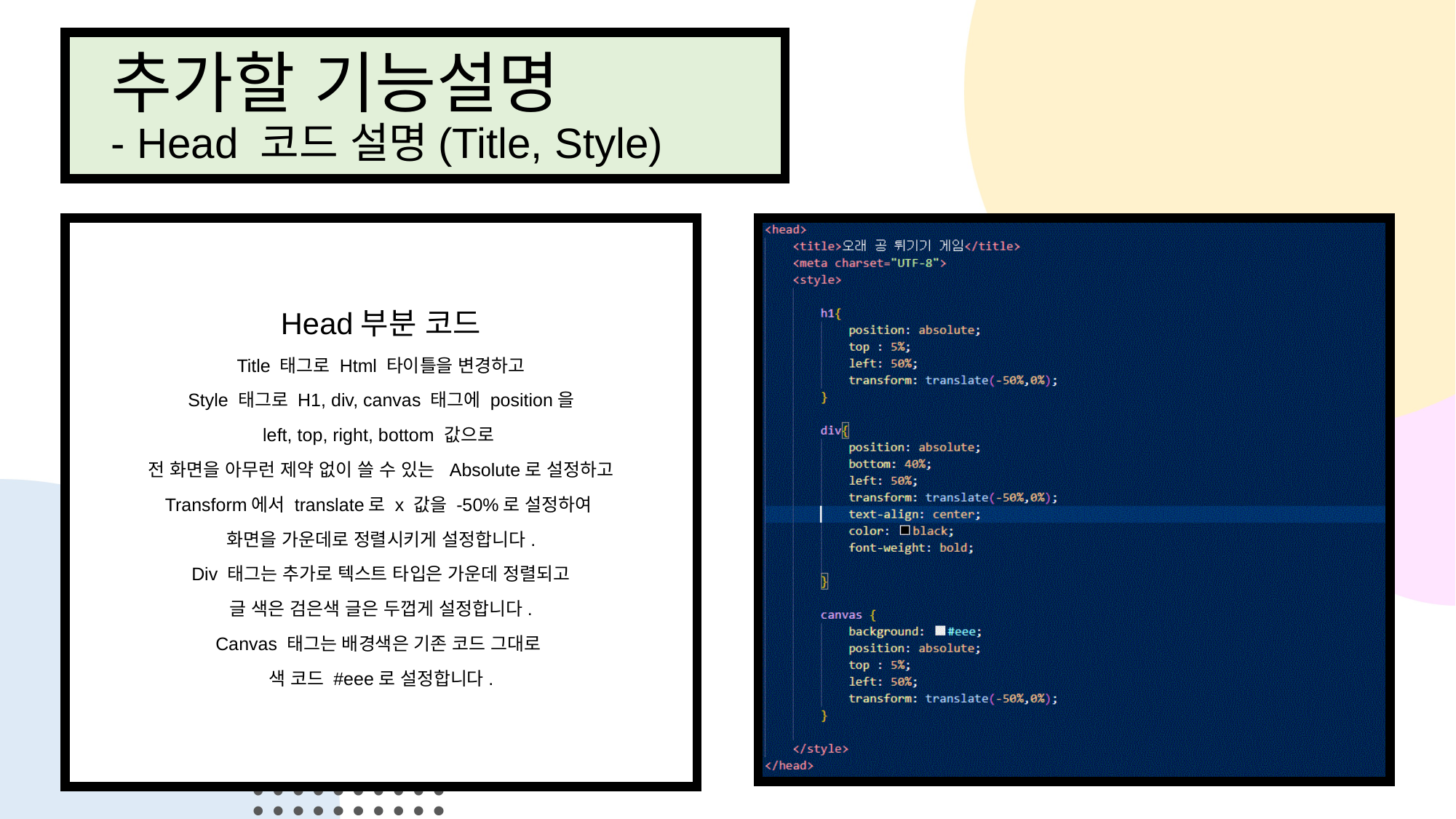

# 추가할 기능설명 - Head 코드 설명(Title, Style)

Head부분 코드
Title 태그로 Html 타이틀을 변경하고
Style 태그로 H1, div, canvas 태그에 position을
left, top, right, bottom 값으로
전 화면을 아무런 제약 없이 쓸 수 있는  Absolute로 설정하고
Transform에서 translate로 x 값을 -50%로 설정하여
화면을 가운데로 정렬시키게 설정합니다.
Div 태그는 추가로 텍스트 타입은 가운데 정렬되고
글 색은 검은색 글은 두껍게 설정합니다.
Canvas 태그는 배경색은 기존 코드 그대로
색 코드 #eee로 설정합니다.